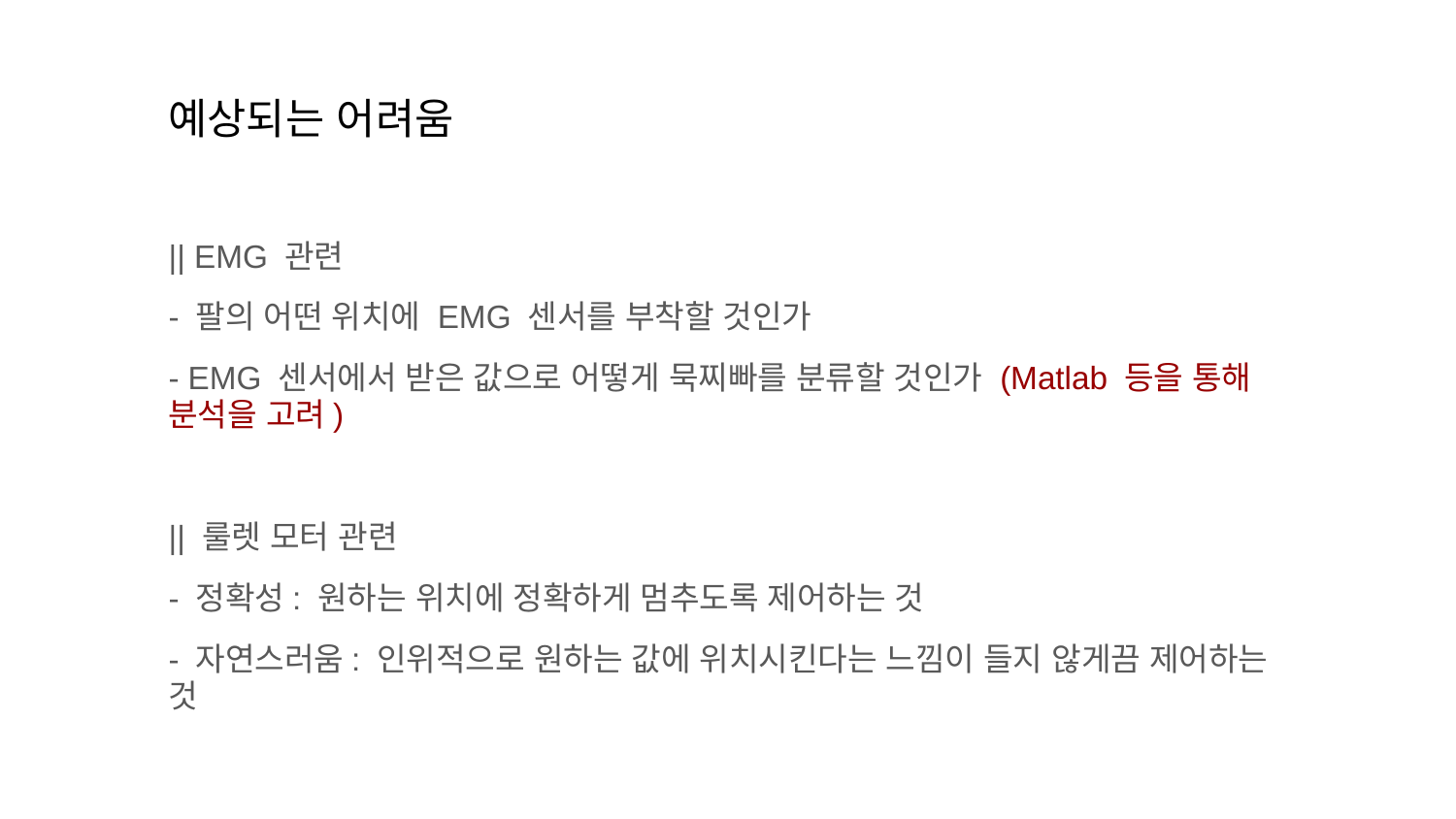

# 예상되는 어려움
|| EMG 관련
- 팔의 어떤 위치에 EMG 센서를 부착할 것인가
- EMG 센서에서 받은 값으로 어떻게 묵찌빠를 분류할 것인가 (Matlab 등을 통해 분석을 고려)

|| 룰렛 모터 관련
- 정확성: 원하는 위치에 정확하게 멈추도록 제어하는 것
- 자연스러움: 인위적으로 원하는 값에 위치시킨다는 느낌이 들지 않게끔 제어하는 것